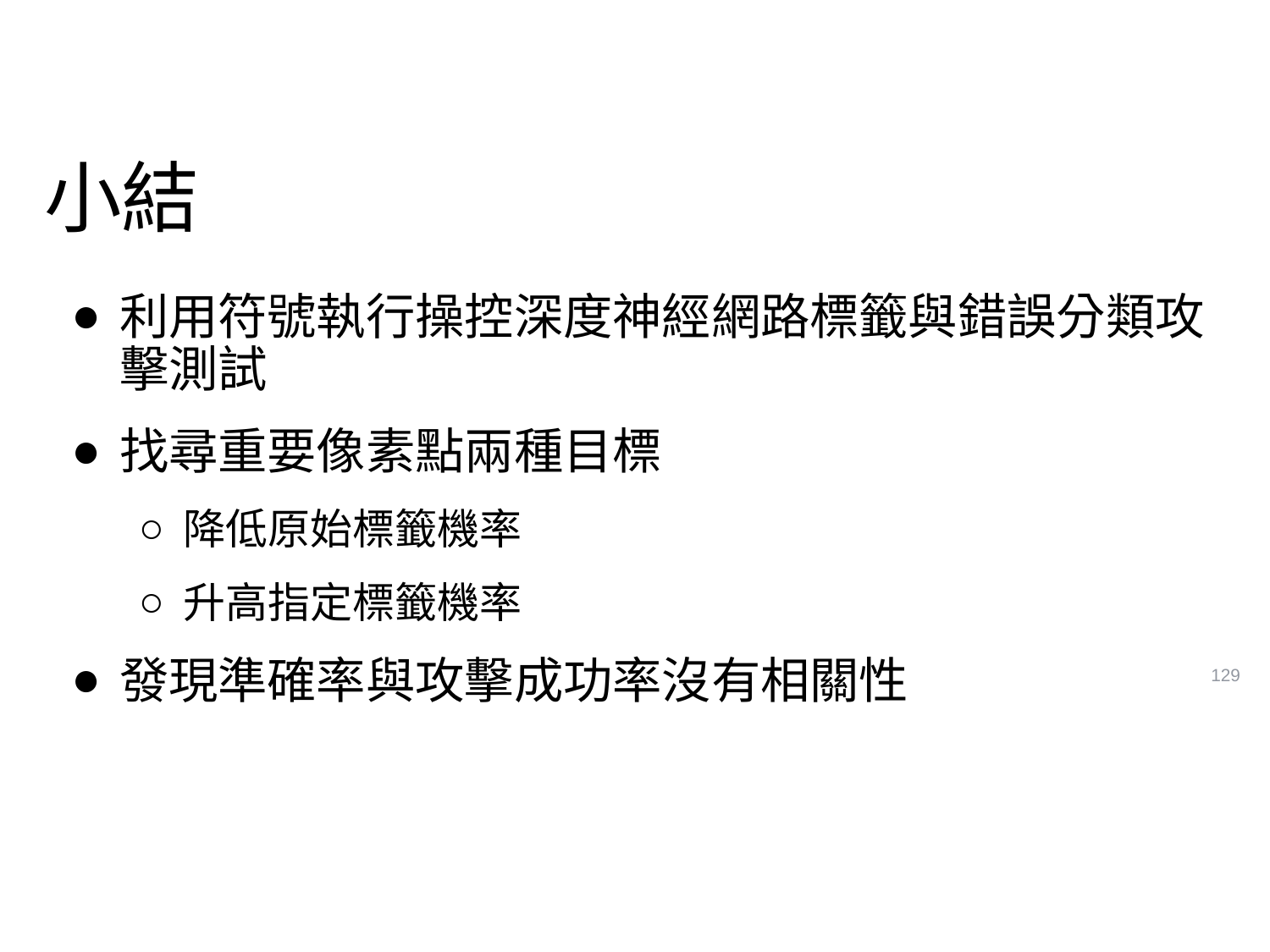

# 小結
利用符號執行操控深度神經網路標籤與錯誤分類攻擊測試
找尋重要像素點兩種目標
降低原始標籤機率
升高指定標籤機率
發現準確率與攻擊成功率沒有相關性
129